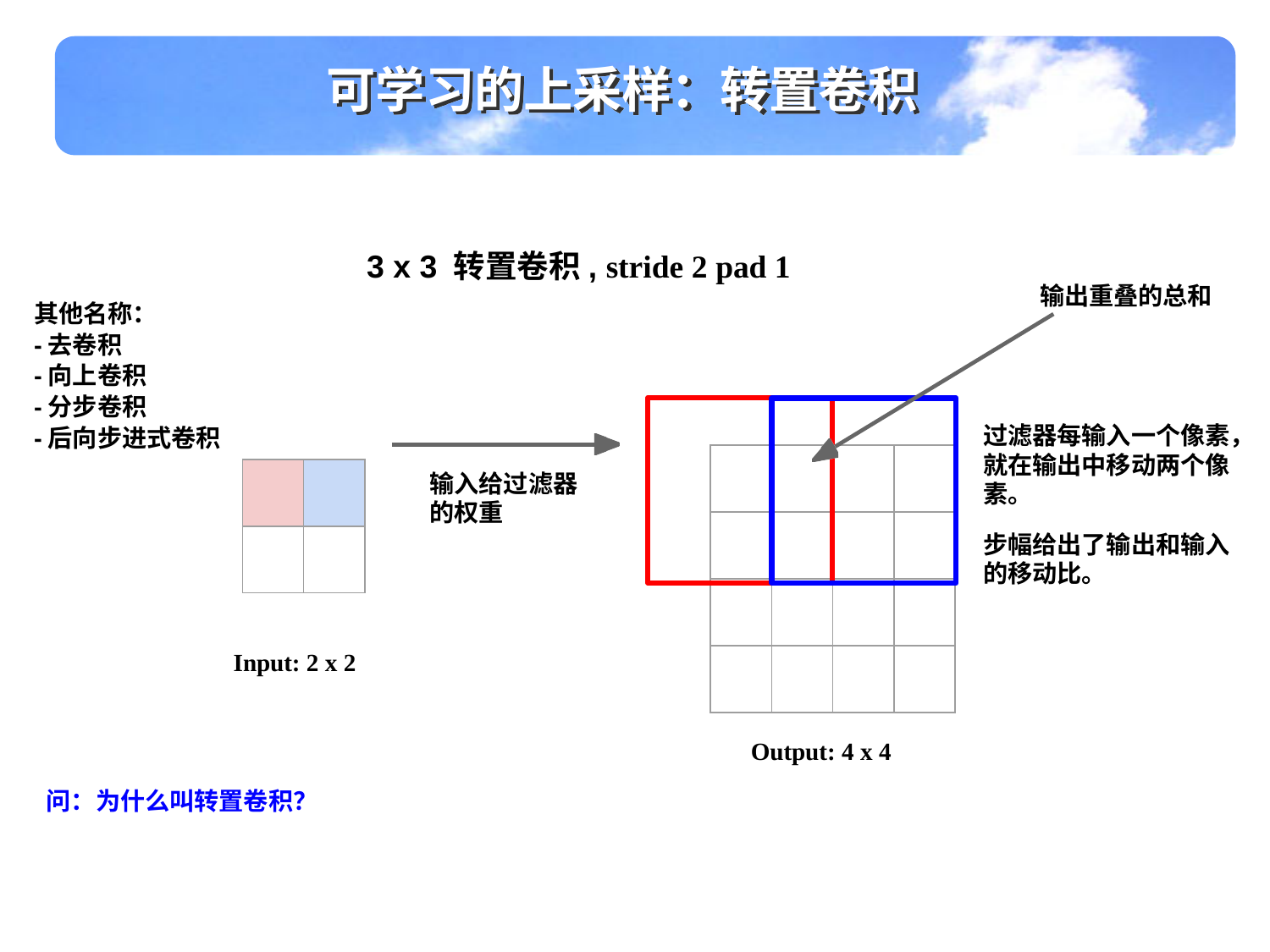

可学习的上采样：转置卷积
3 x 3 转置卷积, stride 2 pad 1
输出重叠的总和
其他名称：
-去卷积
-向上卷积
-分步卷积
-后向步进式卷积

过滤器每输入一个像素，就在输出中移动两个像素。

|  |  |
| --- | --- |
|  |  |
输入给过滤器的权重
步幅给出了输出和输入的移动比。
Input: 2 x 2
Output: 4 x 4
问：为什么叫转置卷积？